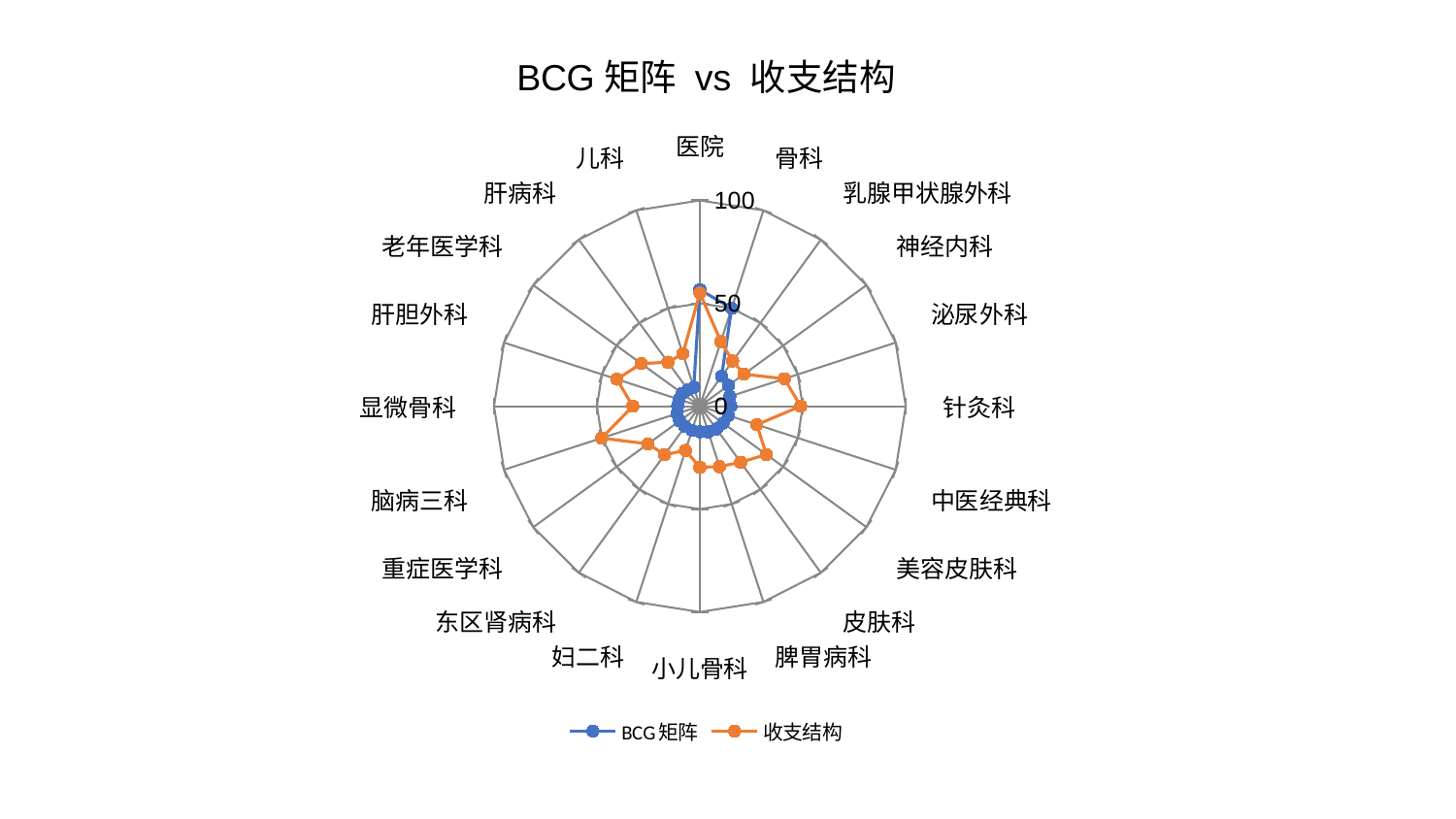

### Chart: BCG矩阵 vs 收支结构

| Category | BCG矩阵 | 收支结构 |
|---|---|---|
| 医院 | 56.62353569152373 | 54.95691693880128 |
| 骨科 | 50.00042626874621 | 33.03456585724126 |
| 乳腺甲状腺外科 | 18.01306262391215 | 27.130904746942903 |
| 神经内科 | 17.234237506367187 | 26.44184510636742 |
| 泌尿外科 | 15.2781582900462 | 43.17385954096317 |
| 针灸科 | 15.050500214367103 | 48.98117708475224 |
| 中医经典科 | 14.555534424867291 | 29.111061636134092 |
| 美容皮肤科 | 13.995482421896437 | 39.94106802908416 |
| 皮肤科 | 13.710348253303424 | 33.71225278836898 |
| 脾胃病科 | 13.074303687397599 | 30.873586136128164 |
| 小儿骨科 | 12.406633863349546 | 29.700996593200447 |
| 妇二科 | 12.327077131510183 | 22.62533376997519 |
| 东区肾病科 | 12.276776945228491 | 29.12385999555015 |
| 重症医学科 | 12.16957255167732 | 31.17615610687091 |
| 脑病三科 | 11.764249747162452 | 50.215351961772676 |
| 显微骨科 | 10.811127643688684 | 32.56497219210892 |
| 肝胆外科 | 10.582432794490693 | 42.41040369024168 |
| 老年医学科 | 10.566684329948751 | 35.213552071631995 |
| 肝病科 | 9.801168034245324 | 26.42874856311693 |
| 儿科 | 9.627925066995287 | 26.785761509178812 |
83